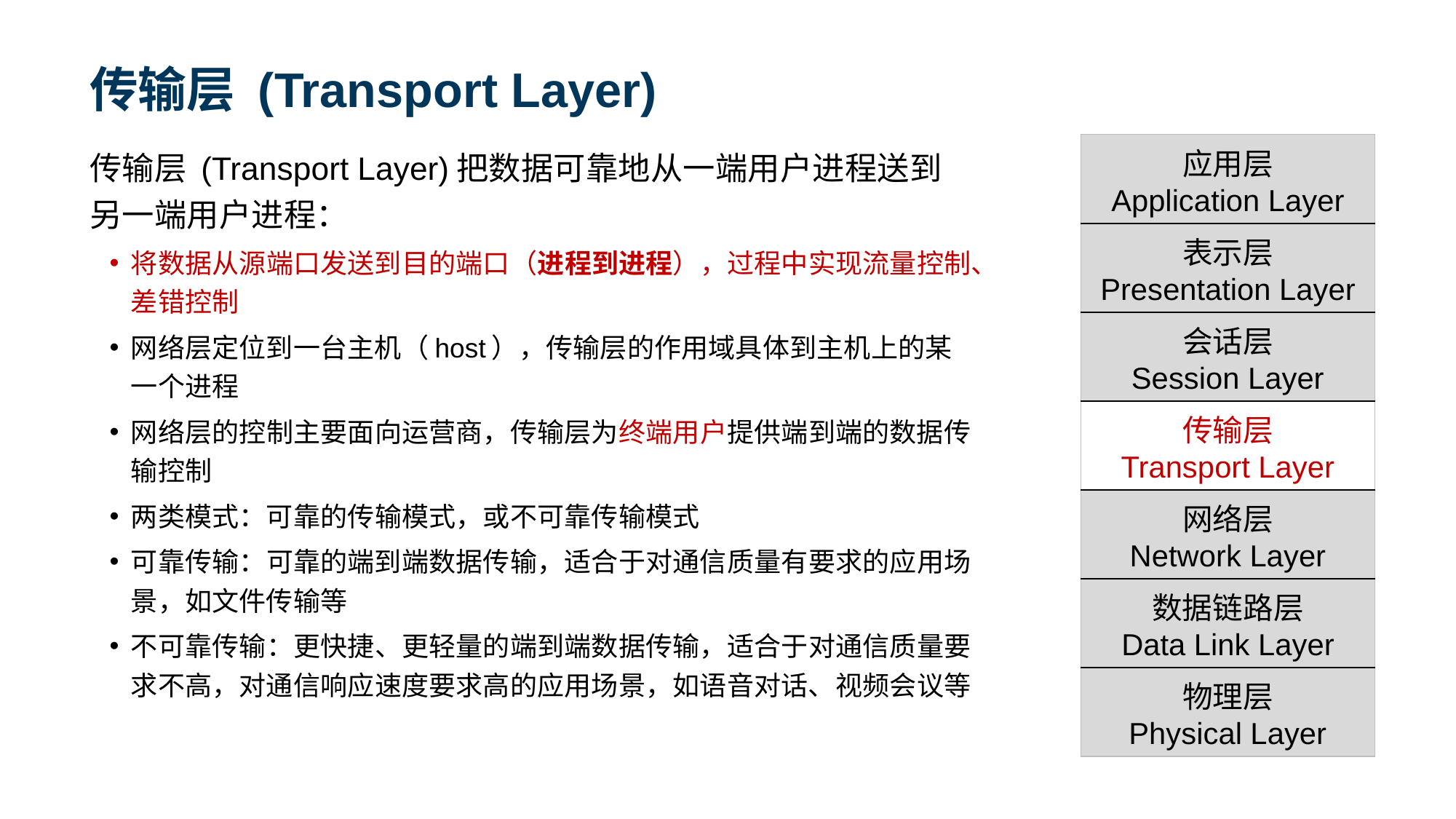

# 传输层 (Transport Layer)
传输层 (Transport Layer)把数据可靠地从一端用户进程送到另一端用户进程：
将数据从源端口发送到目的端口（进程到进程），过程中实现流量控制、差错控制
网络层定位到一台主机（host），传输层的作用域具体到主机上的某一个进程
网络层的控制主要面向运营商，传输层为终端用户提供端到端的数据传输控制
两类模式：可靠的传输模式，或不可靠传输模式
可靠传输：可靠的端到端数据传输，适合于对通信质量有要求的应用场景，如文件传输等
不可靠传输：更快捷、更轻量的端到端数据传输，适合于对通信质量要求不高，对通信响应速度要求高的应用场景，如语音对话、视频会议等
| 应用层 Application Layer |
| --- |
| 表示层 Presentation Layer |
| 会话层 Session Layer |
| 传输层 Transport Layer |
| 网络层 Network Layer |
| 数据链路层 Data Link Layer |
| 物理层 Physical Layer |